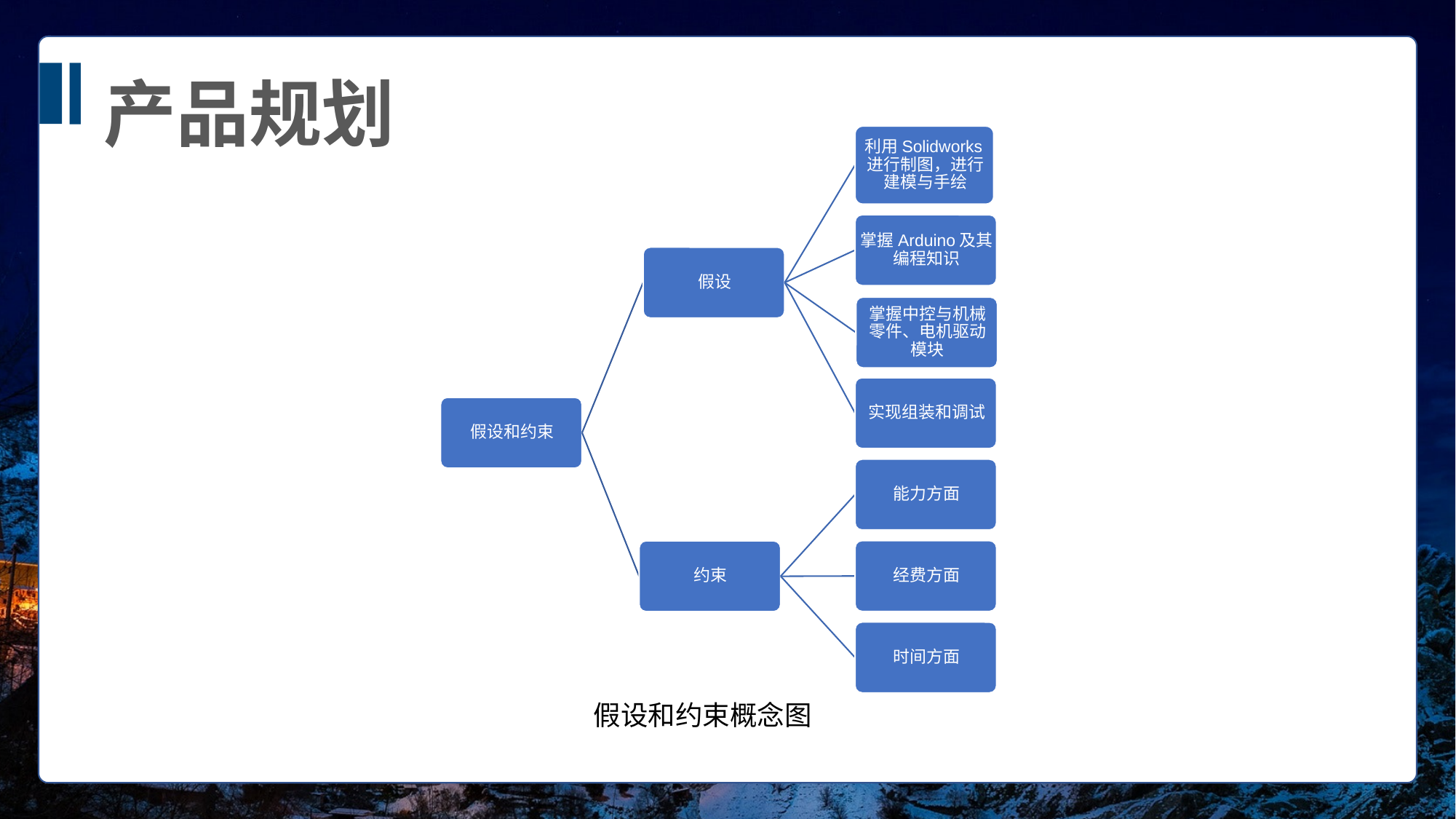

产品规划
假设和约束

假设

利用Solidworks进行制图，进行建模与手绘

掌握Arduino及其编程知识

掌握中控与机械零件、电机驱动模块

实现组装和调试

约束

能力方面

经费方面

时间方面
假设和约束概念图